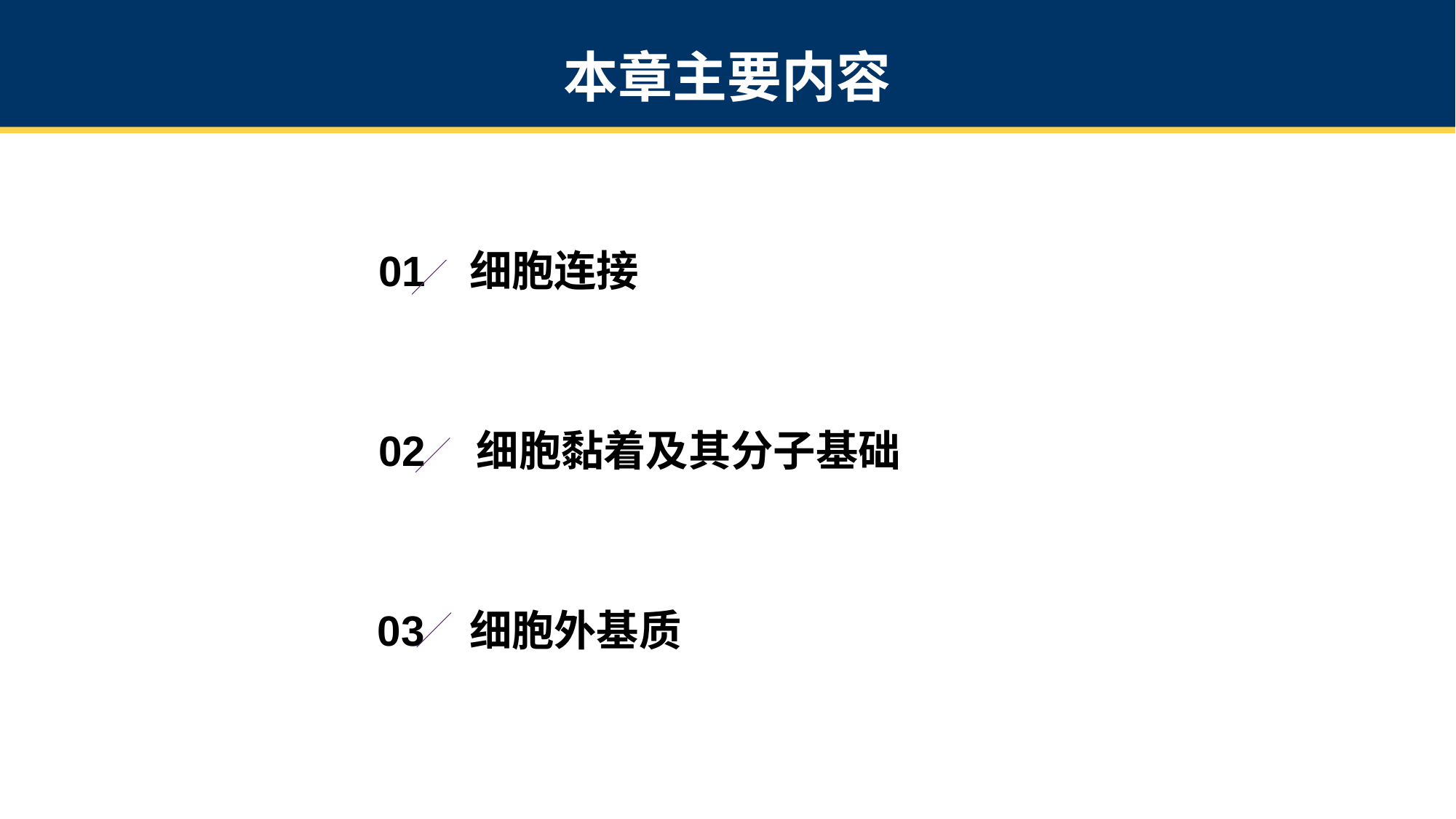

本章主要内容
01
细胞连接
02
细胞黏着及其分子基础
03
细胞外基质